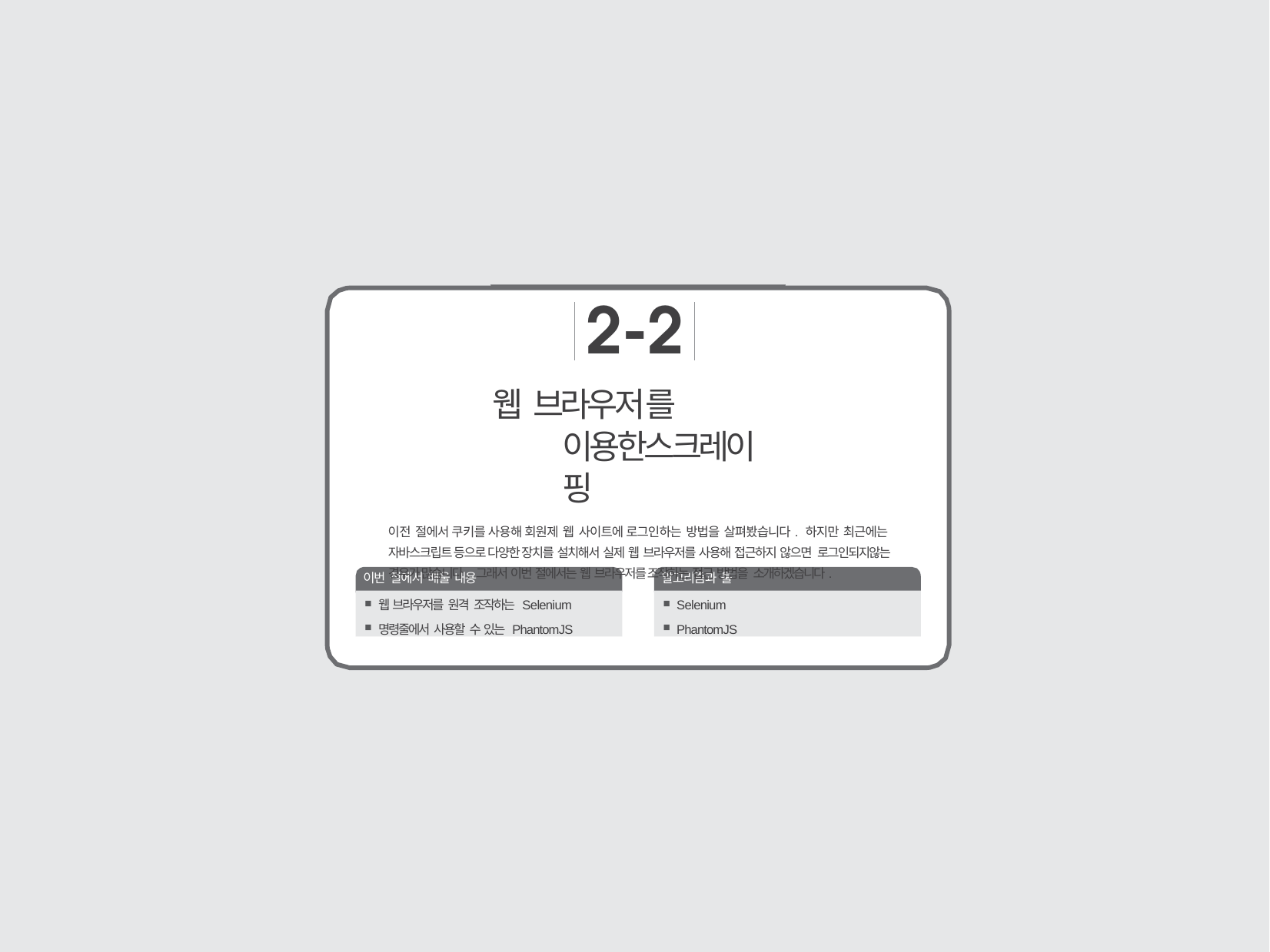

2-2

# 웹 브라우저를 이용한스크레이핑
이전 절에서 쿠키를 사용해 회원제 웹 사이트에 로그인하는 방법을 살펴봤습니다. 하지만 최근에는  자바스크립트 등으로 다양한 장치를 설치해서 실제 웹 브라우저를 사용해 접근하지 않으면  로그인되지않는 경우가 많습니다. 그래서 이번 절에서는 웹 브라우저를 조작하는 접근 방법을  소개하겠습니다.

이번  절에서  배울 내용
알고리즘과 툴
웹 브라우저를  원격  조작하는 Selenium
명령줄에서  사용할  수 있는 PhantomJS
Selenium
PhantomJS